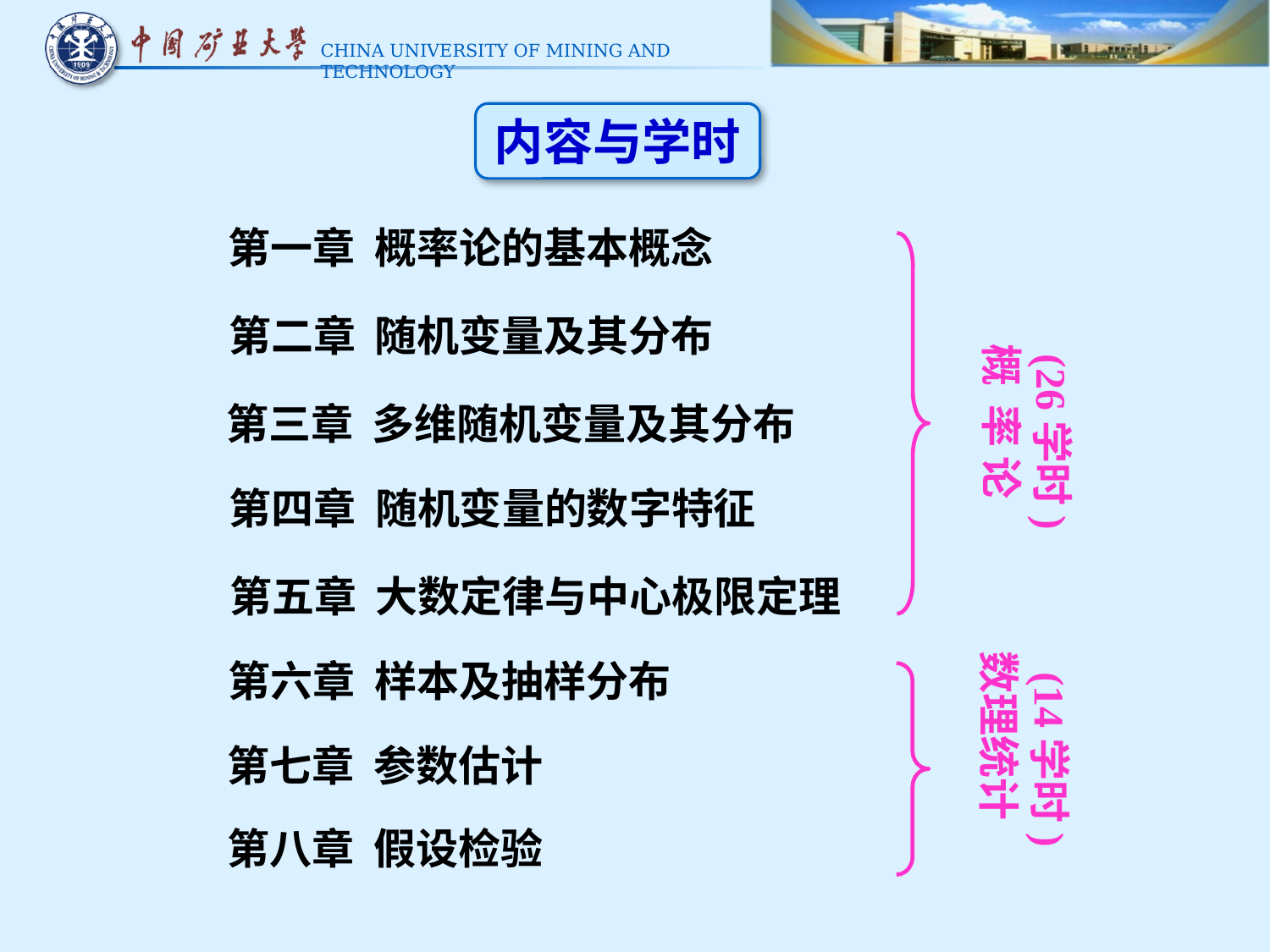

内容与学时
第一章  概率论的基本概念

第二章  随机变量及其分布
 (26学时)
概  率 论
第三章  多维随机变量及其分布
第四章  随机变量的数字特征
第五章  大数定律与中心极限定理
  (14学时)
数理统计
第六章  样本及抽样分布

第七章  参数估计
第八章  假设检验